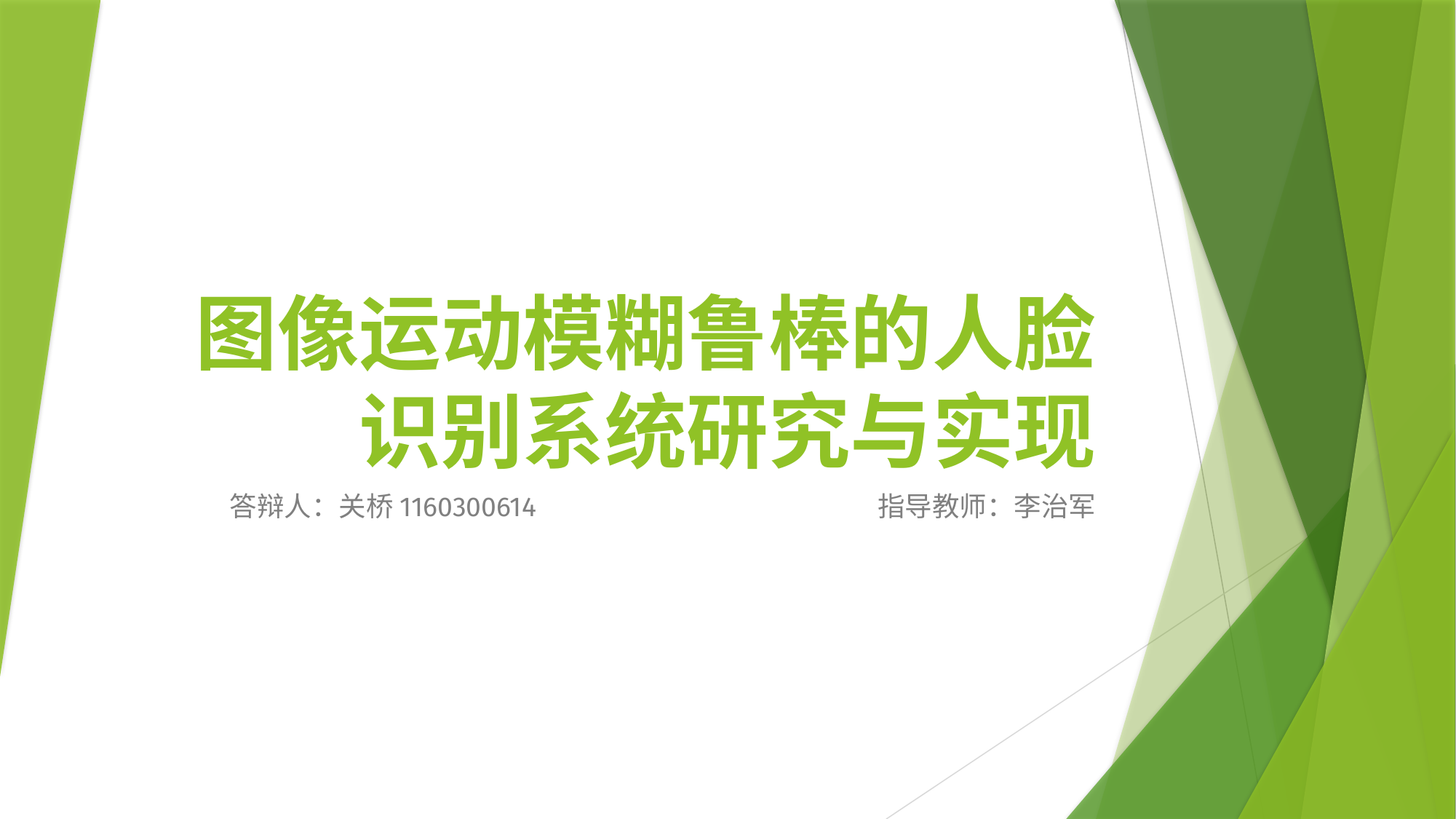

# 图像运动模糊鲁棒的人脸识别系统研究与实现
答辩人：关桥1160300614                                              指导教师：李治军